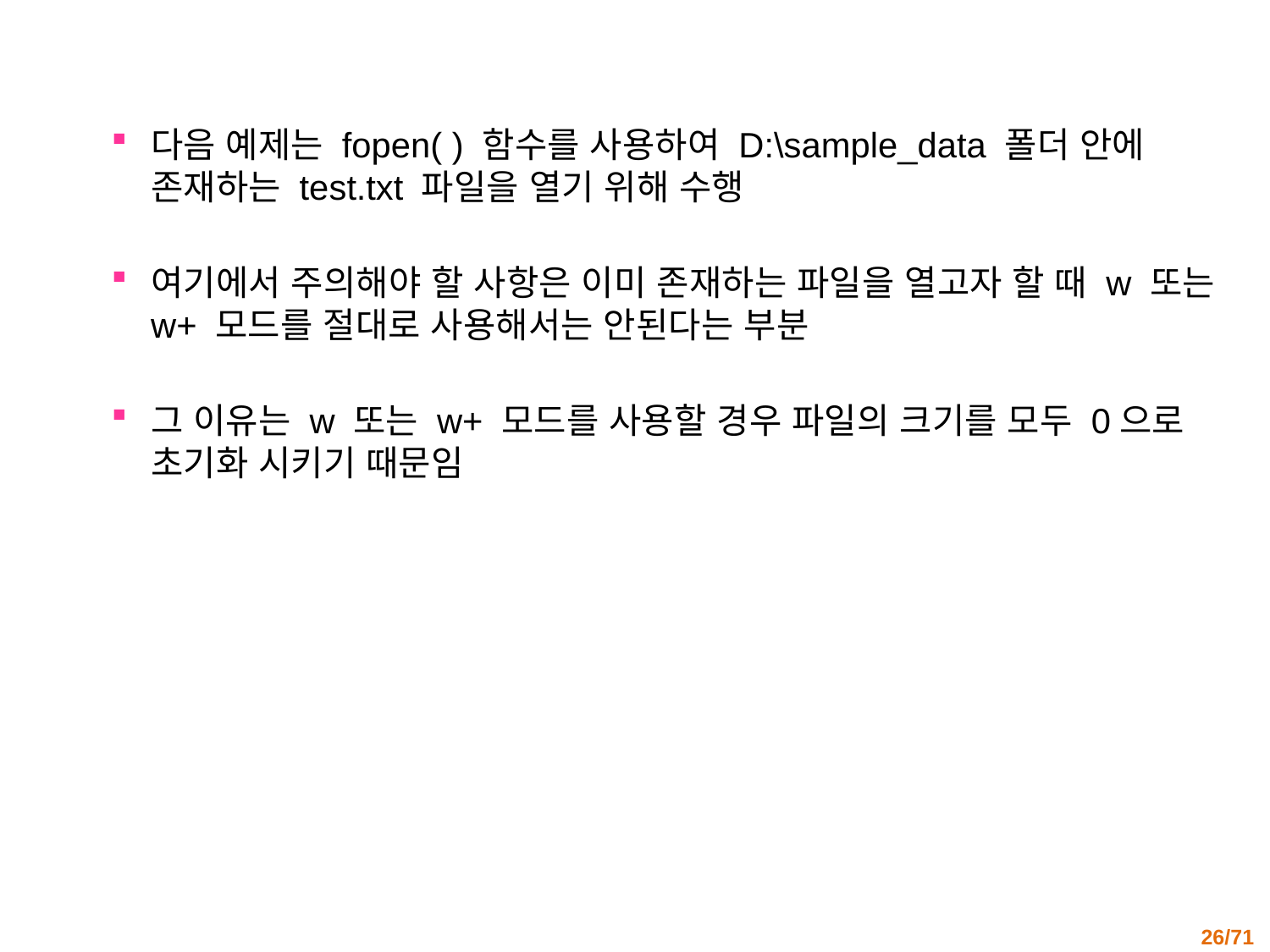

다음 예제는 fopen( ) 함수를 사용하여 D:\sample_data 폴더 안에 존재하는 test.txt 파일을 열기 위해 수행

여기에서 주의해야 할 사항은 이미 존재하는 파일을 열고자 할 때 w 또는 w+ 모드를 절대로 사용해서는 안된다는 부분

그 이유는 w 또는 w+ 모드를 사용할 경우 파일의 크기를 모두 0으로 초기화 시키기 때문임